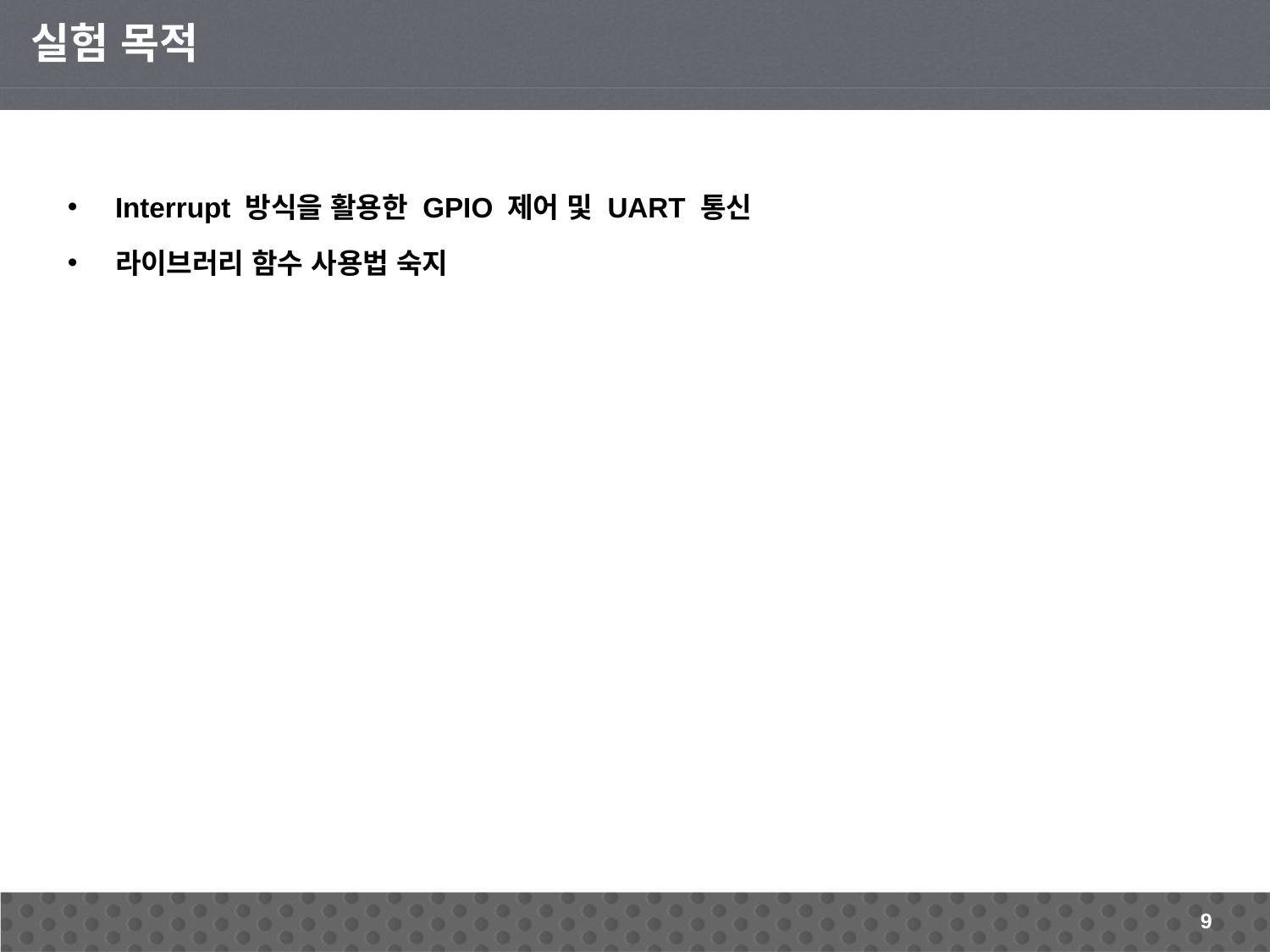

실험 목적
Interrupt 방식을 활용한 GPIO 제어 및 UART 통신
라이브러리 함수 사용법 숙지
9